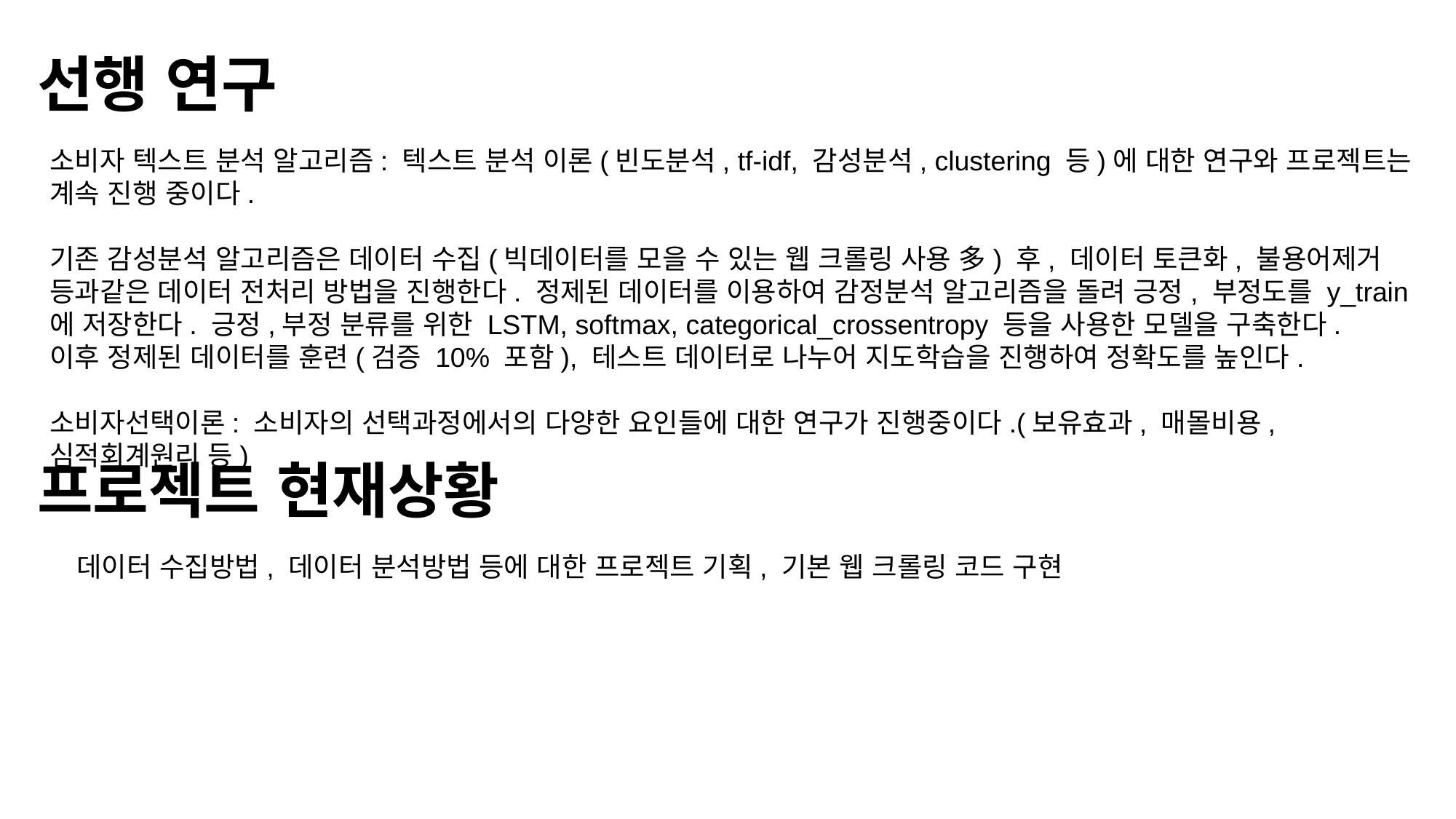

선행 연구

소비자 텍스트 분석 알고리즘: 텍스트 분석 이론(빈도분석, tf-idf, 감성분석, clustering 등)에 대한 연구와 프로젝트는 계속 진행 중이다.

기존 감성분석 알고리즘은 데이터 수집(빅데이터를 모을 수 있는 웹 크롤링 사용 多) 후, 데이터 토큰화, 불용어제거 등과같은 데이터 전처리 방법을 진행한다. 정제된 데이터를 이용하여 감정분석 알고리즘을 돌려 긍정, 부정도를 y_train에 저장한다. 긍정,부정 분류를 위한 LSTM, softmax, categorical_crossentropy 등을 사용한 모델을 구축한다.
이후 정제된 데이터를 훈련(검증 10% 포함), 테스트 데이터로 나누어 지도학습을 진행하여 정확도를 높인다.

소비자선택이론: 소비자의 선택과정에서의 다양한 요인들에 대한 연구가 진행중이다.(보유효과, 매몰비용, 심적회계원리 등)

프로젝트 현재상황

데이터 수집방법, 데이터 분석방법 등에 대한 프로젝트 기획, 기본 웹 크롤링 코드 구현